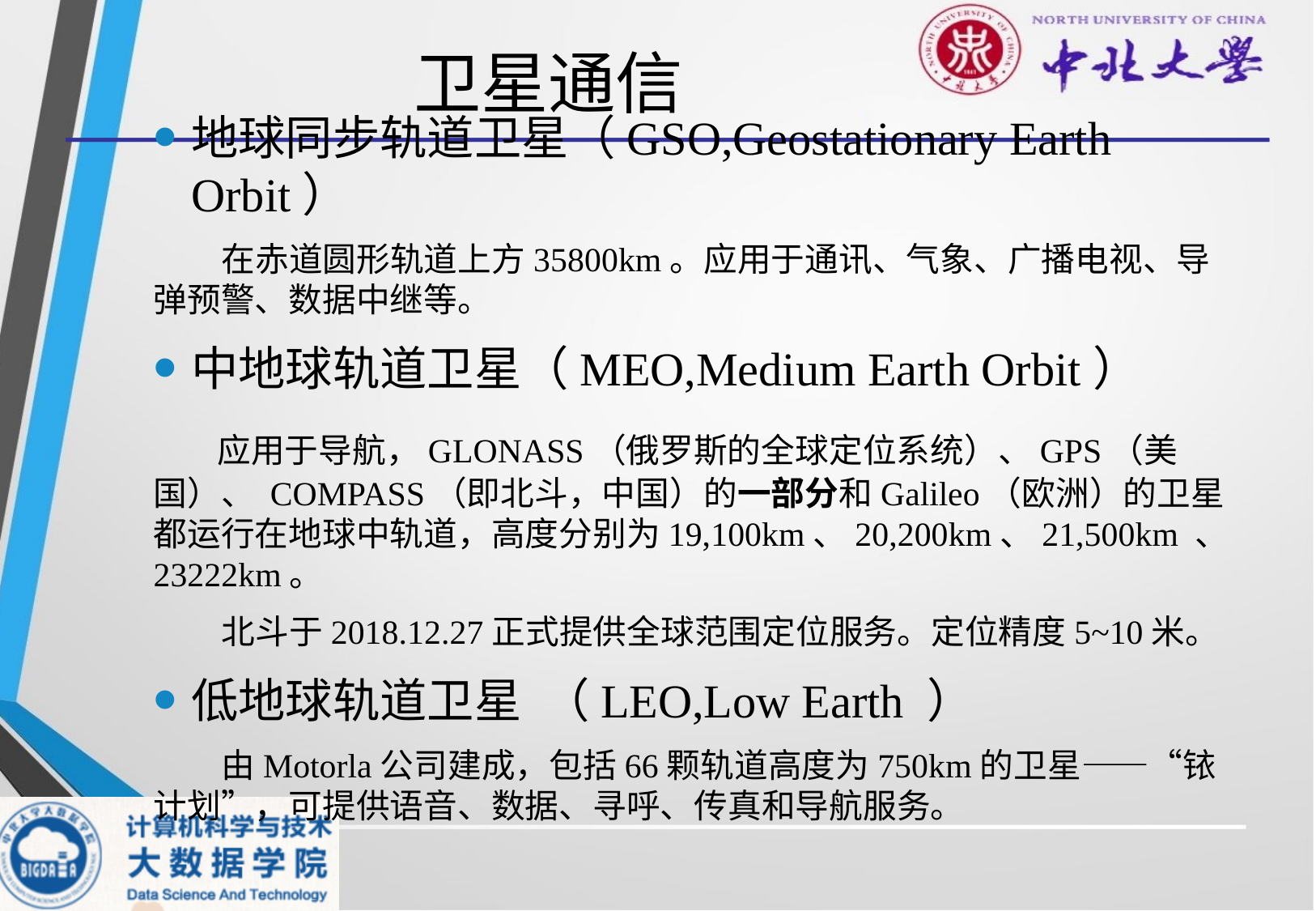

# 卫星通信
地球同步轨道卫星（GSO,Geostationary Earth Orbit）
        在赤道圆形轨道上方35800km。应用于通讯、气象、广播电视、导弹预警、数据中继等。
中地球轨道卫星（MEO,Medium Earth Orbit）
     应用于导航，GLONASS（俄罗斯的全球定位系统）、GPS（美国）、 COMPASS（即北斗，中国）的一部分和Galileo（欧洲）的卫星都运行在地球中轨道，高度分别为19,100km、20,200km、21,500km 、23222km。
        北斗于2018.12.27正式提供全球范围定位服务。定位精度5~10米。
低地球轨道卫星  （LEO,Low Earth ）
        由Motorla公司建成，包括66颗轨道高度为750km的卫星——“铱计划”，可提供语音、数据、寻呼、传真和导航服务。
44